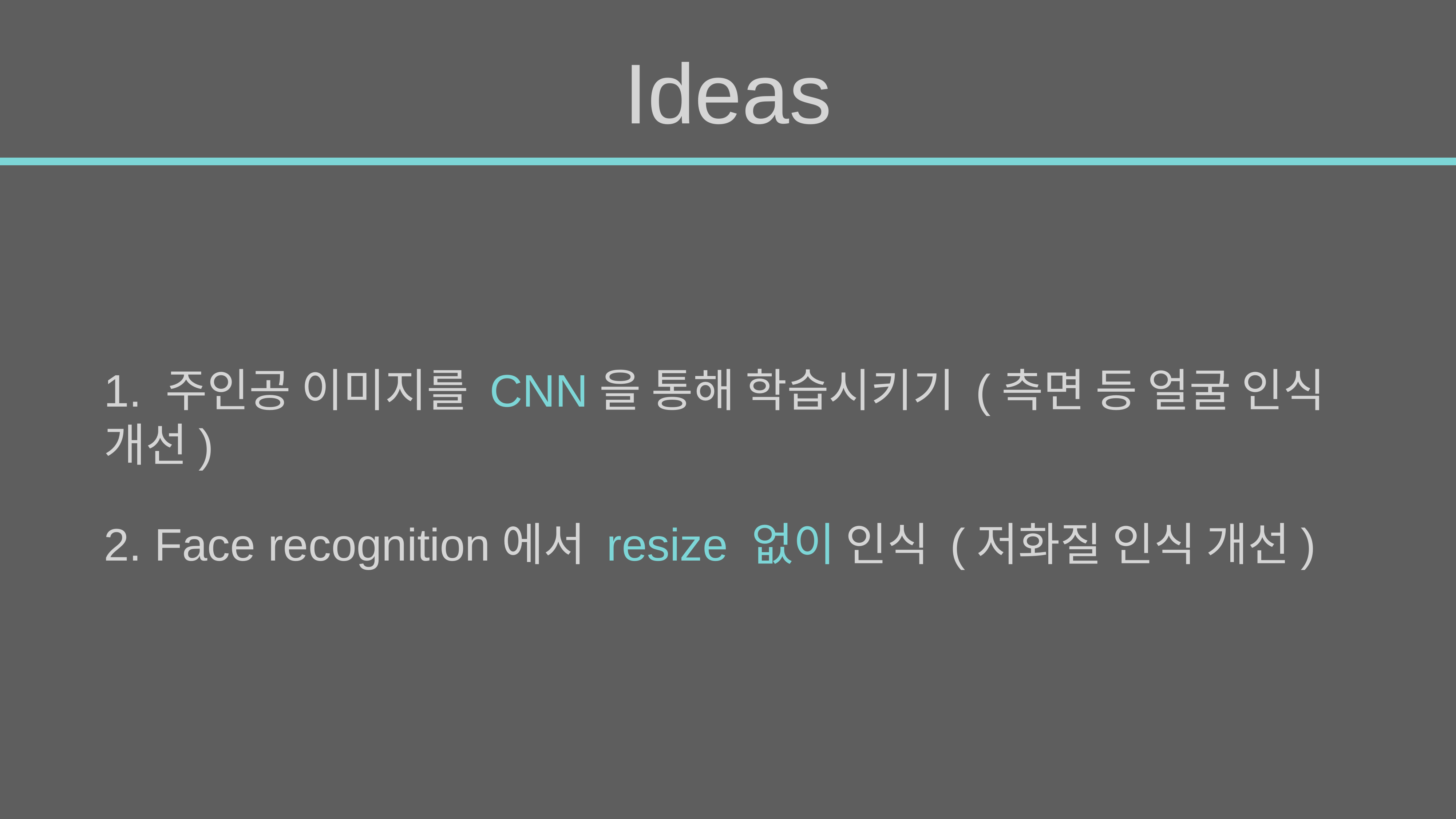

# Ideas
1. 주인공 이미지를 CNN을 통해 학습시키기 (측면 등 얼굴 인식 개선)
2. Face recognition에서 resize 없이 인식 (저화질 인식 개선)
15